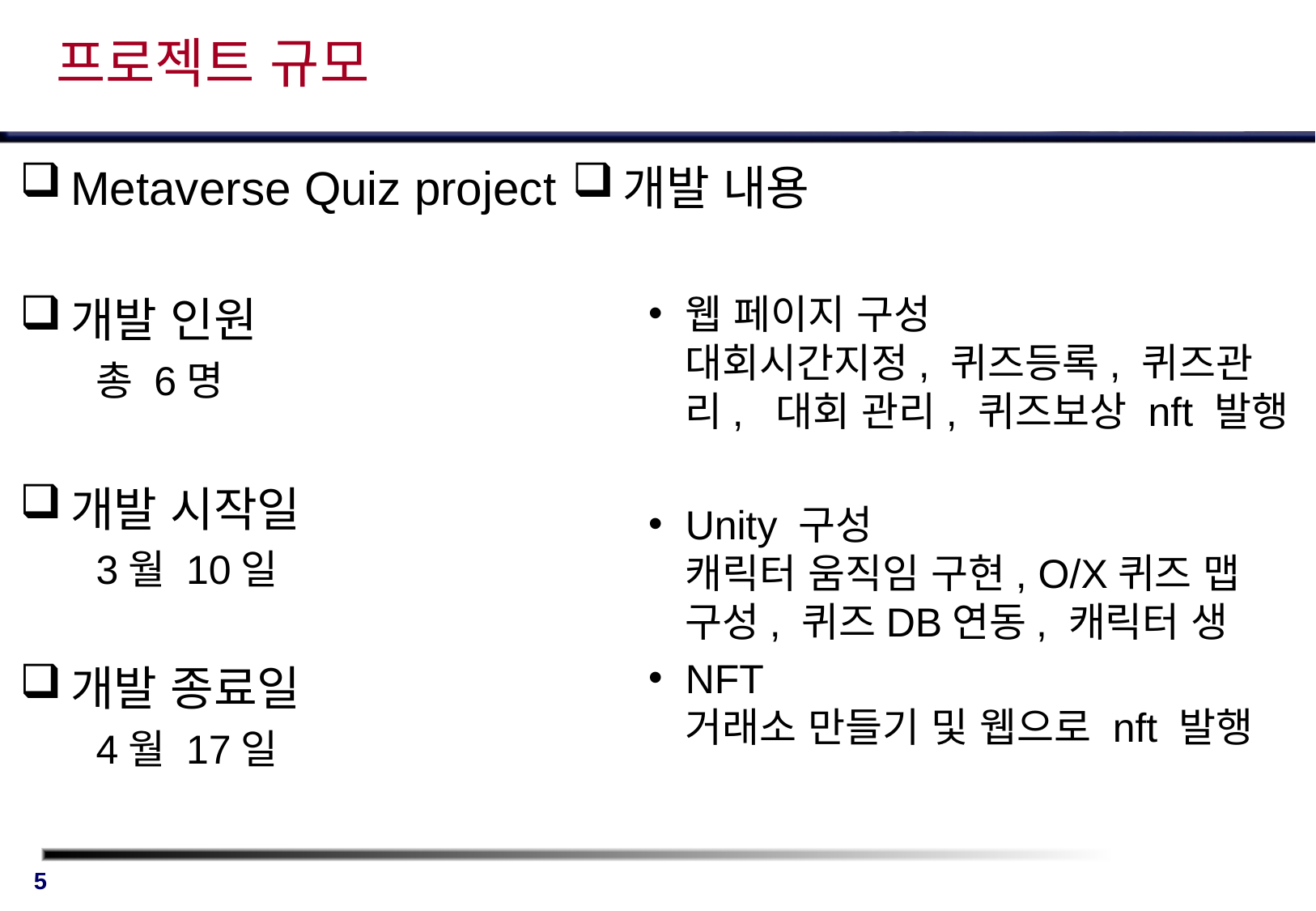

# 프로젝트 규모
Metaverse Quiz project

개발 인원
총 6명

개발 시작일
3월 10일

개발 종료일
4월 17일

개발 내용

웹 페이지 구성
대회시간지정, 퀴즈등록, 퀴즈관리,  대회 관리, 퀴즈보상 nft 발행

Unity 구성
캐릭터 움직임 구현, O/X퀴즈 맵 구성, 퀴즈DB연동, 캐릭터 생
NFT
거래소 만들기 및 웹으로 nft 발행